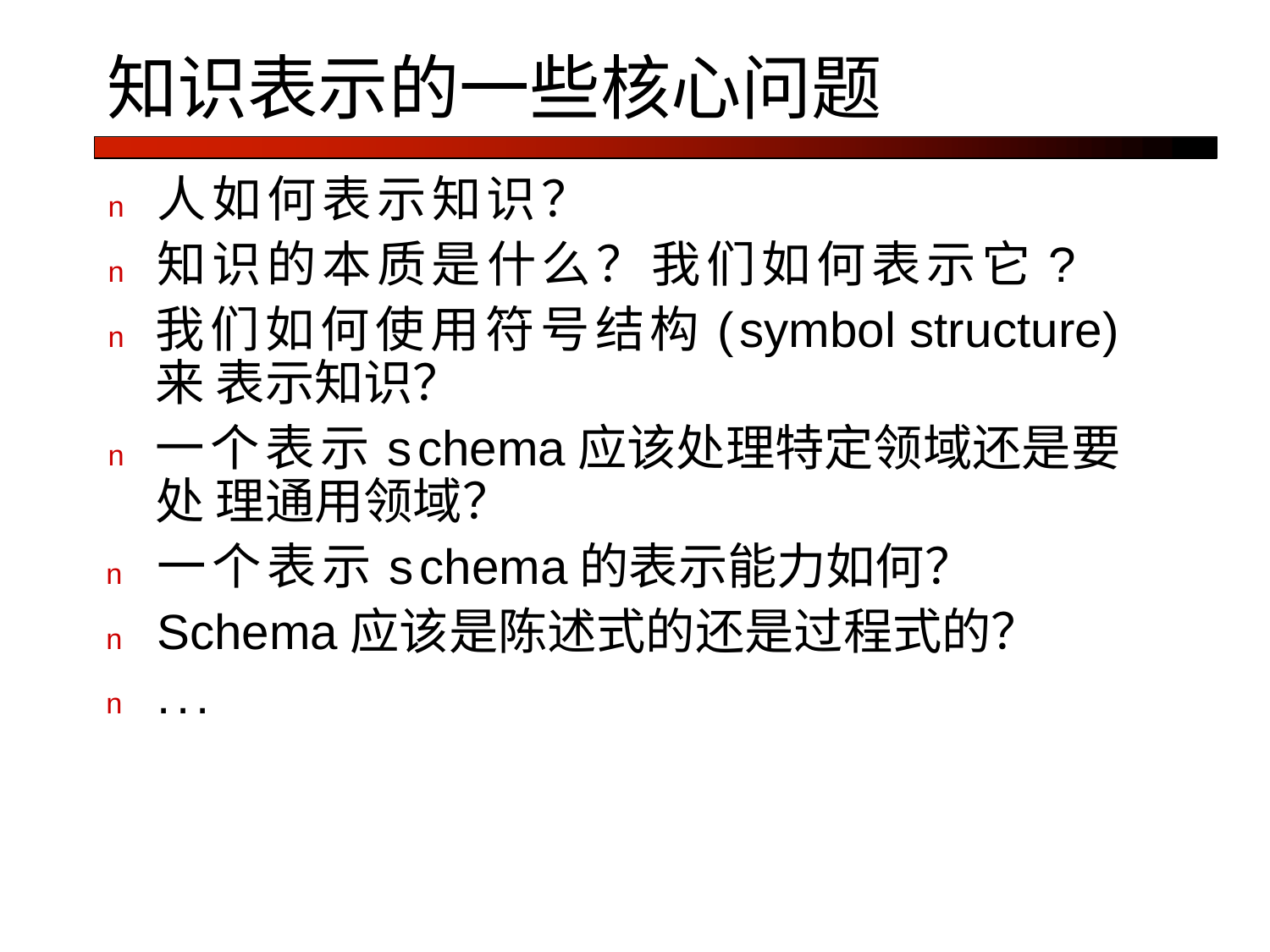

# 知识表示的一些核心问题

n	人如何表示知识？
n	知识的本质是什么？我们如何表示它?

n	我们如何使用符号结构(symbol structure)来 表示知识？

n	一个表示schema应该处理特定领域还是要处 理通用领域？
n	一个表示schema的表示能力如何？
n	Schema应该是陈述式的还是过程式的？
n	...